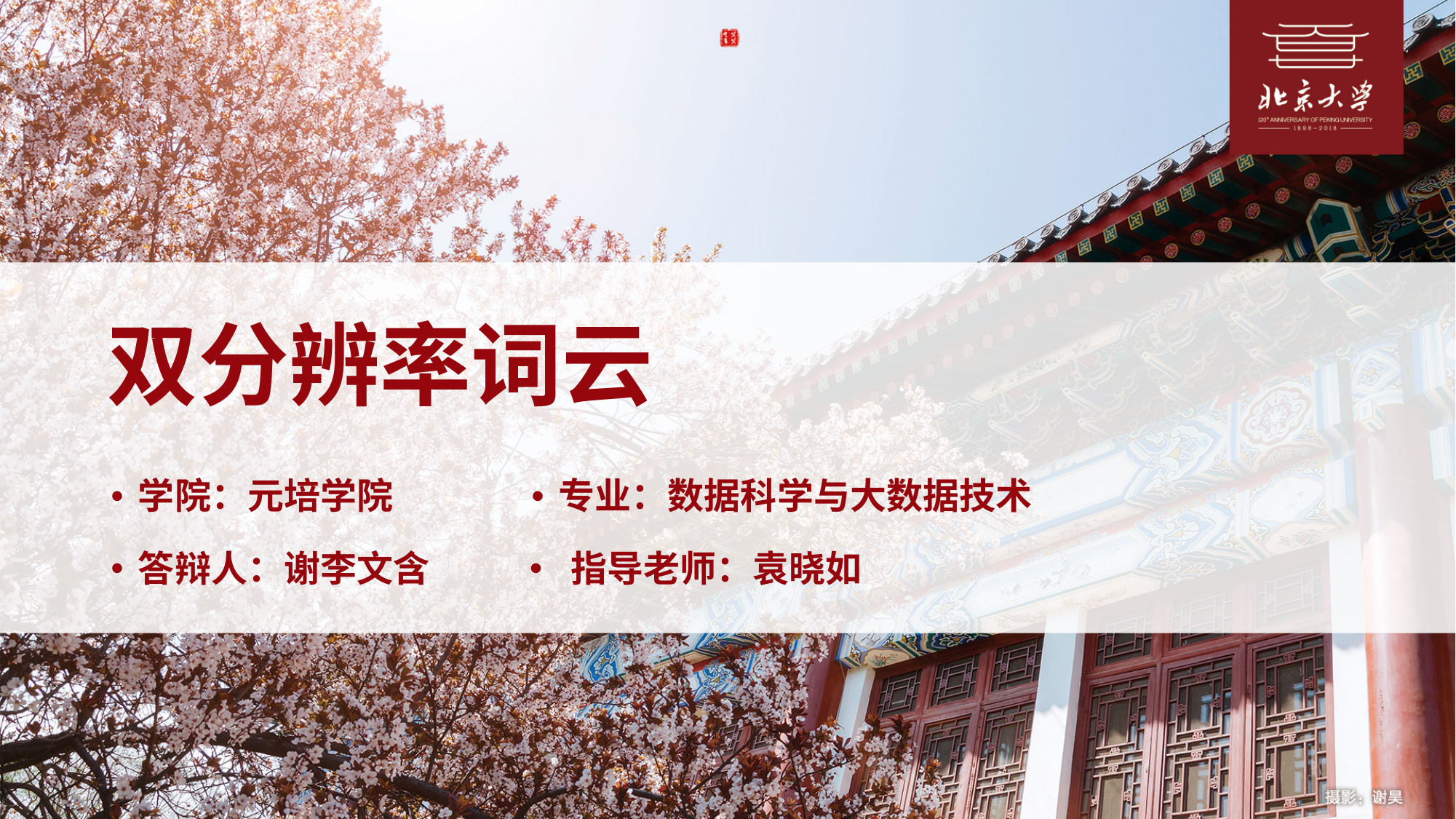

双分辨率词云
专业：数据科学与大数据技术
学院：元培学院
指导老师：袁晓如
答辩人：谢李文含